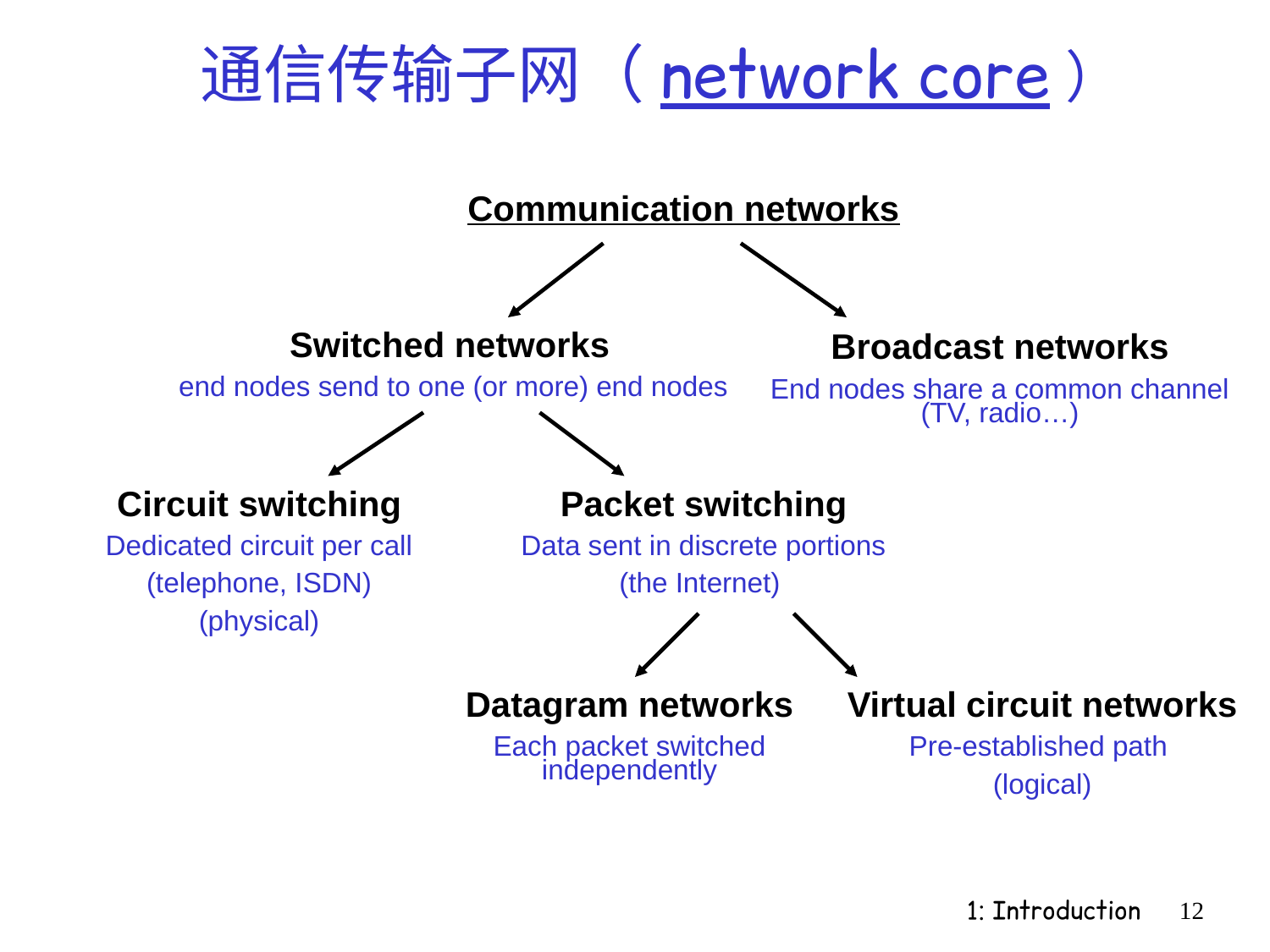

通信传输子网（network core）

Communication networks

Broadcast networks
End nodes share a common channel (TV, radio…)
Switched networks
 end nodes send to one (or more) end nodes

Circuit switching
Dedicated circuit per call
(telephone, ISDN)
(physical)
Packet switching
Data sent in discrete portions
(the Internet)

Datagram networks
Each packet switched independently
Virtual circuit networks
Pre-established path
(logical)
1: Introduction
12